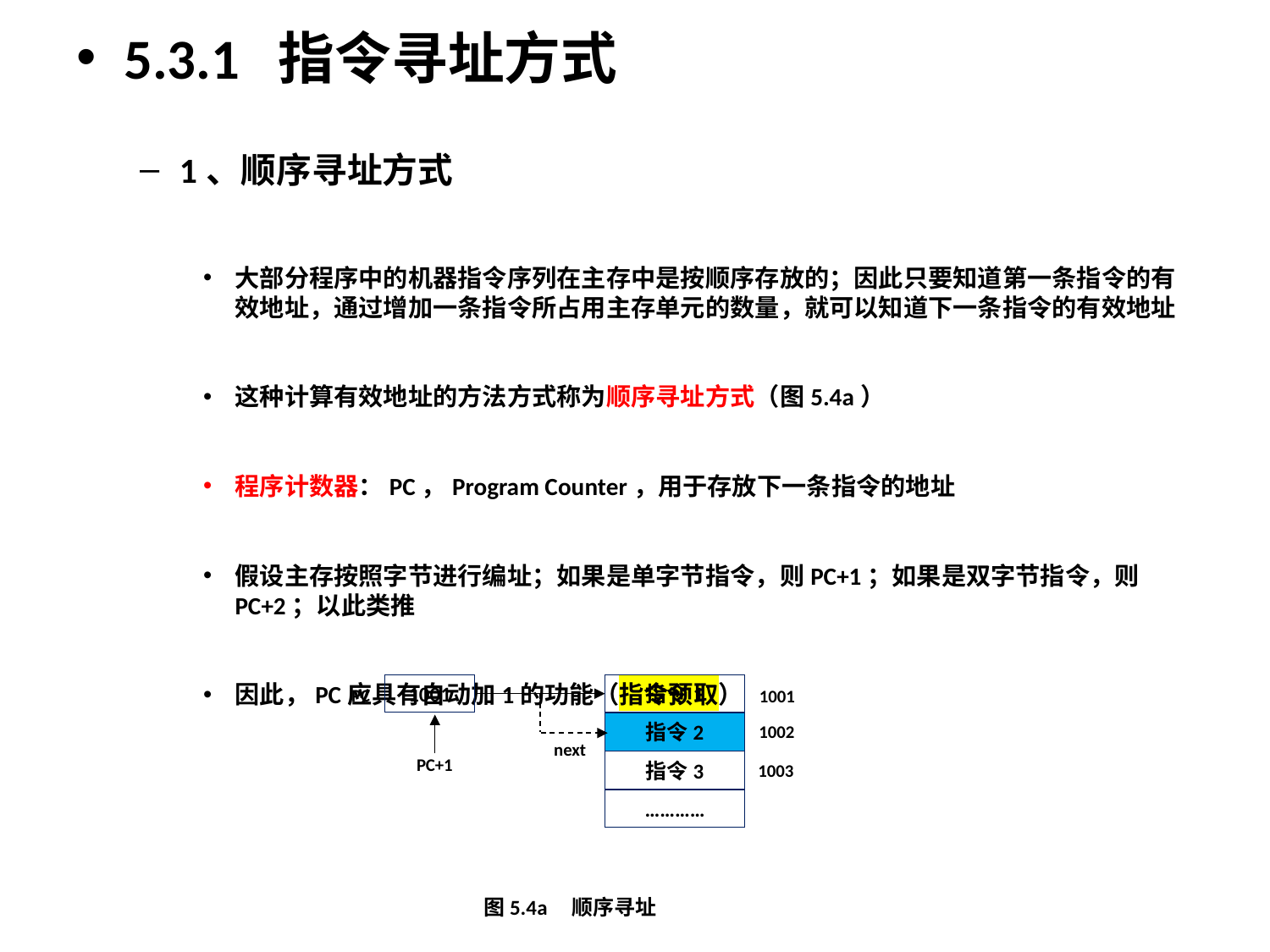

5.3.1  指令寻址方式

1、顺序寻址方式

大部分程序中的机器指令序列在主存中是按顺序存放的；因此只要知道第一条指令的有效地址，通过增加一条指令所占用主存单元的数量，就可以知道下一条指令的有效地址

这种计算有效地址的方法方式称为顺序寻址方式（图5.4a）

程序计数器：PC，Program Counter，用于存放下一条指令的地址

假设主存按照字节进行编址；如果是单字节指令，则PC+1；如果是双字节指令，则PC+2；以此类推

因此，PC应具有自动加1的功能（指令预取）
1001
指令1
PC
1001
1002
next
PC+1
指令3
1003
…………
指令2
图5.4a    顺序寻址